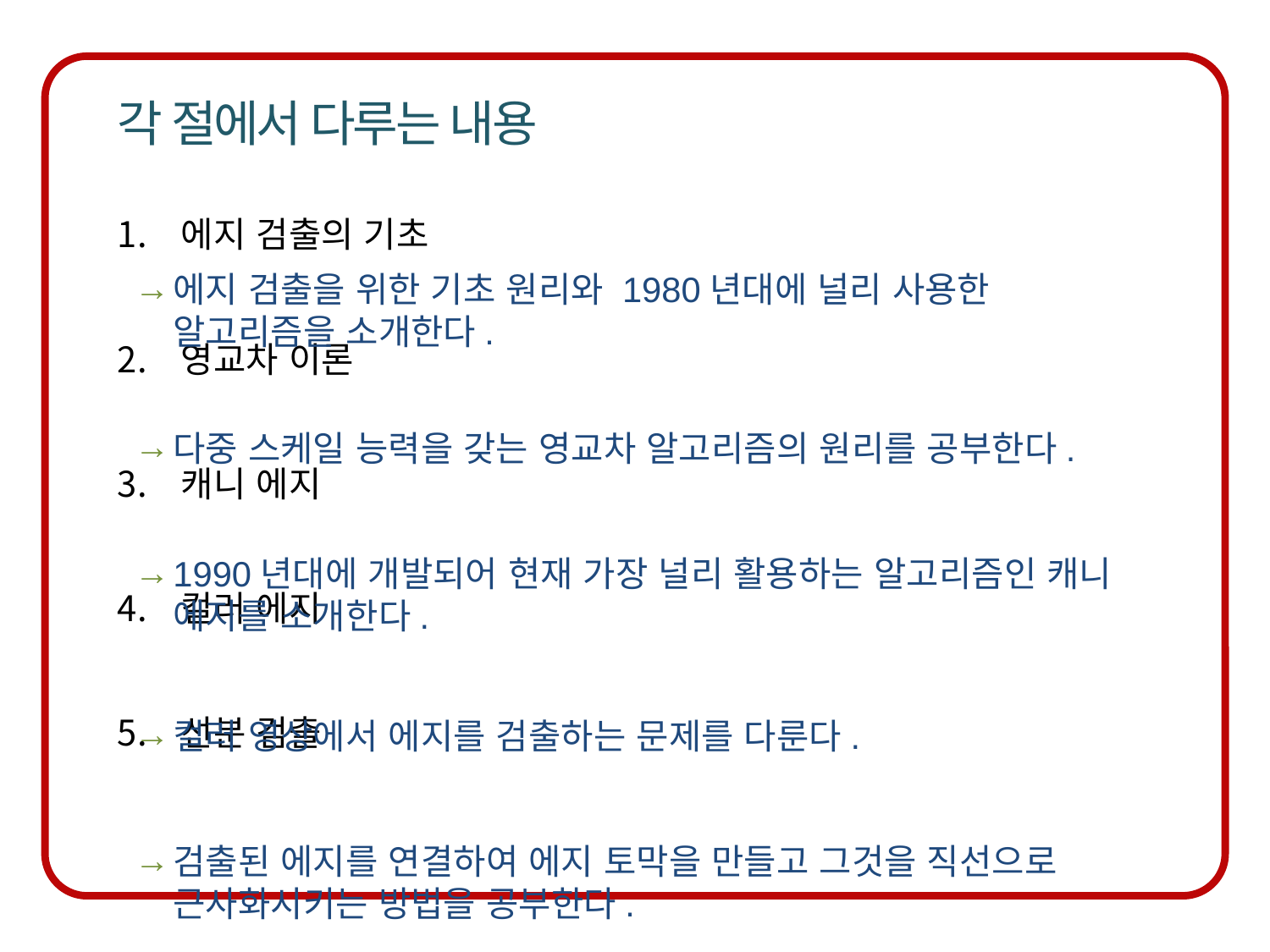

에지 검출의 기초

영교차 이론

캐니 에지

컬러 에지

선분 검출

에지 검출을 위한 기초 원리와 1980년대에 널리 사용한 알고리즘을 소개한다.

다중 스케일 능력을 갖는 영교차 알고리즘의 원리를 공부한다.

1990년대에 개발되어 현재 가장 널리 활용하는 알고리즘인 캐니 에지를 소개한다.

컬러 영상에서 에지를 검출하는 문제를 다룬다.

검출된 에지를 연결하여 에지 토막을 만들고 그것을 직선으로 근사화시키는 방법을 공부한다.